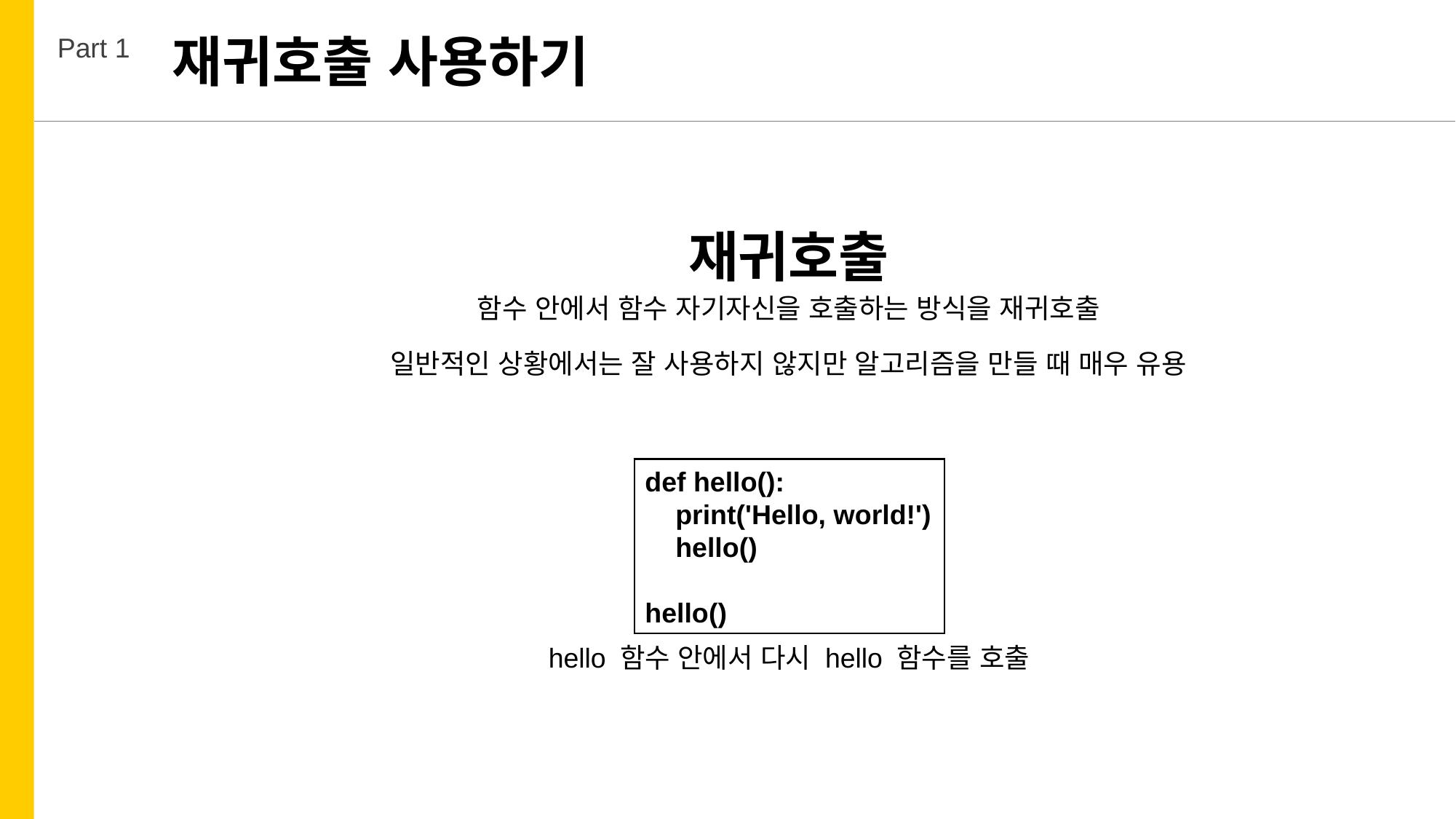

재귀호출 사용하기
Part 1
재귀호출
함수 안에서 함수 자기자신을 호출하는 방식을 재귀호출
일반적인 상황에서는 잘 사용하지 않지만 알고리즘을 만들 때 매우 유용
def hello():
    print('Hello, world!')
    hello()

hello()
hello 함수 안에서 다시 hello 함수를 호출